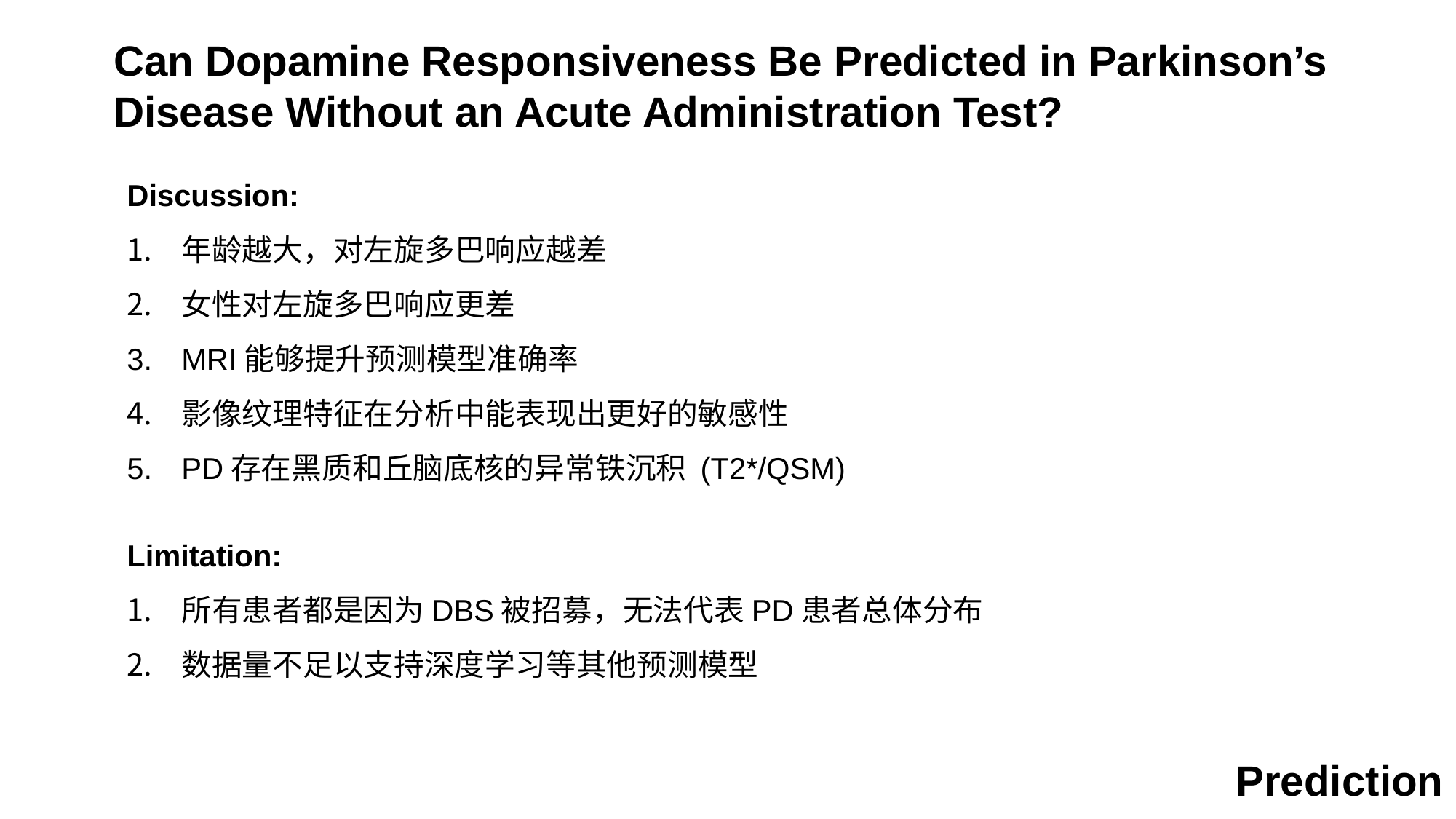

Can Dopamine Responsiveness Be Predicted in Parkinson’s Disease Without an Acute Administration Test?
Discussion:
年龄越大，对左旋多巴响应越差
女性对左旋多巴响应更差
MRI能够提升预测模型准确率
影像纹理特征在分析中能表现出更好的敏感性
PD存在黑质和丘脑底核的异常铁沉积 (T2*/QSM)
Limitation:
所有患者都是因为DBS被招募，无法代表PD患者总体分布
数据量不足以支持深度学习等其他预测模型
Prediction